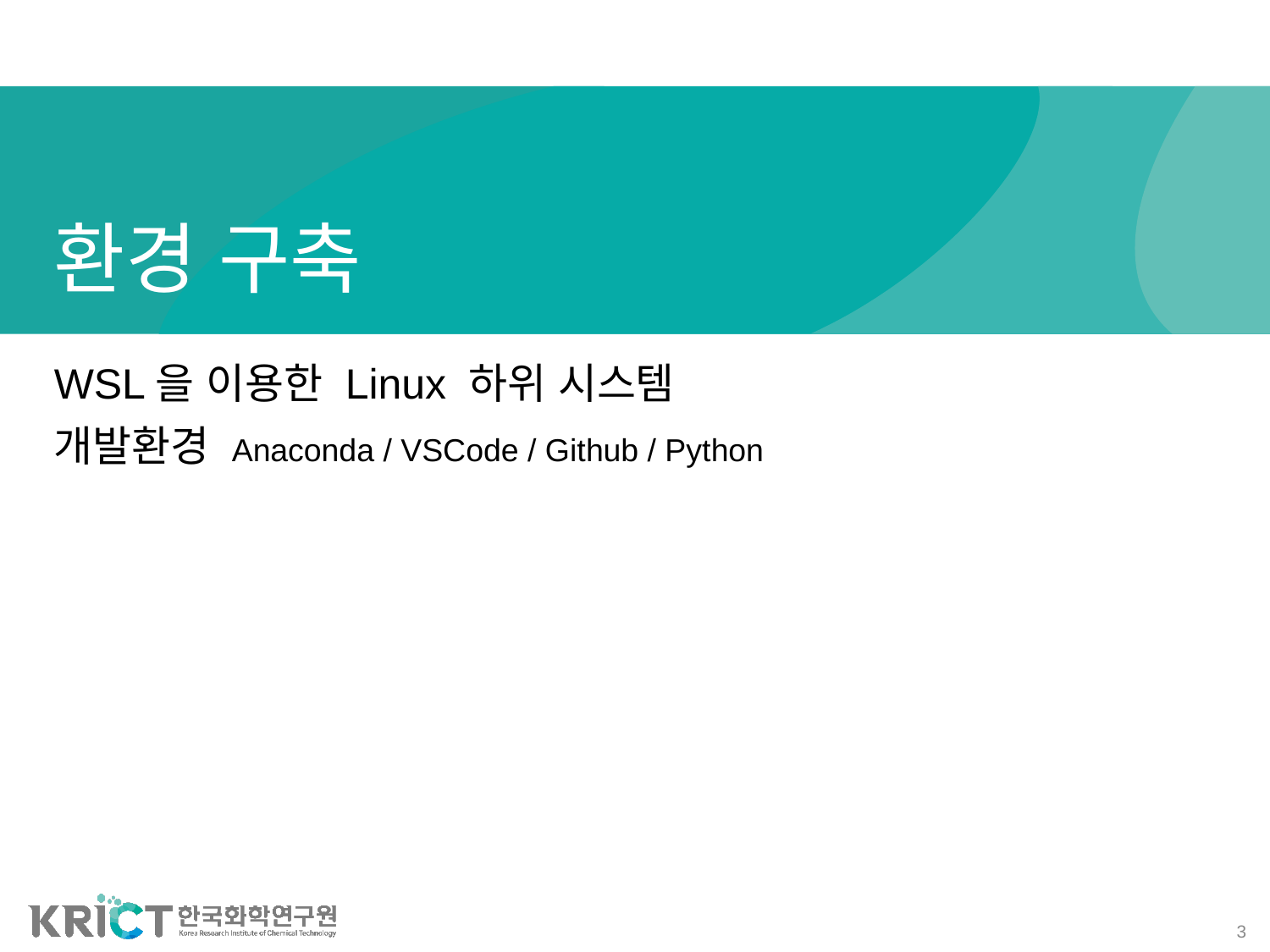

# 환경 구축
WSL을 이용한 Linux 하위 시스템
개발환경 Anaconda / VSCode / Github / Python
3